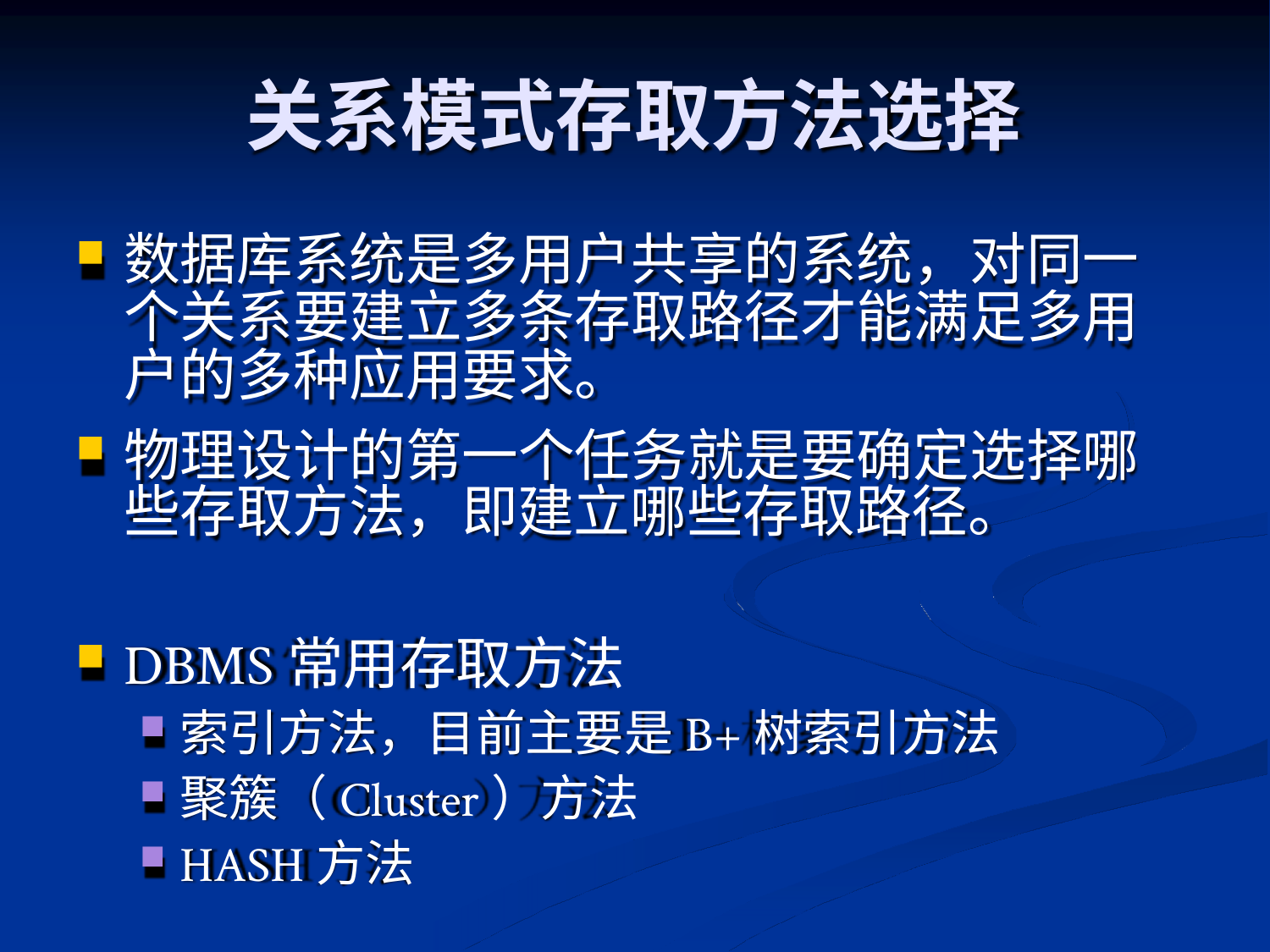

# 关系模式存取方法选择

数据库系统是多用户共享的系统，对同一 个关系要建立多条存取路径才能满足多用 户的多种应用要求。
物理设计的第一个任务就是要确定选择哪 些存取方法，即建立哪些存取路径。

DBMS常用存取方法
索引方法，目前主要是B+树索引方法
聚簇（Cluster）方法
HASH方法